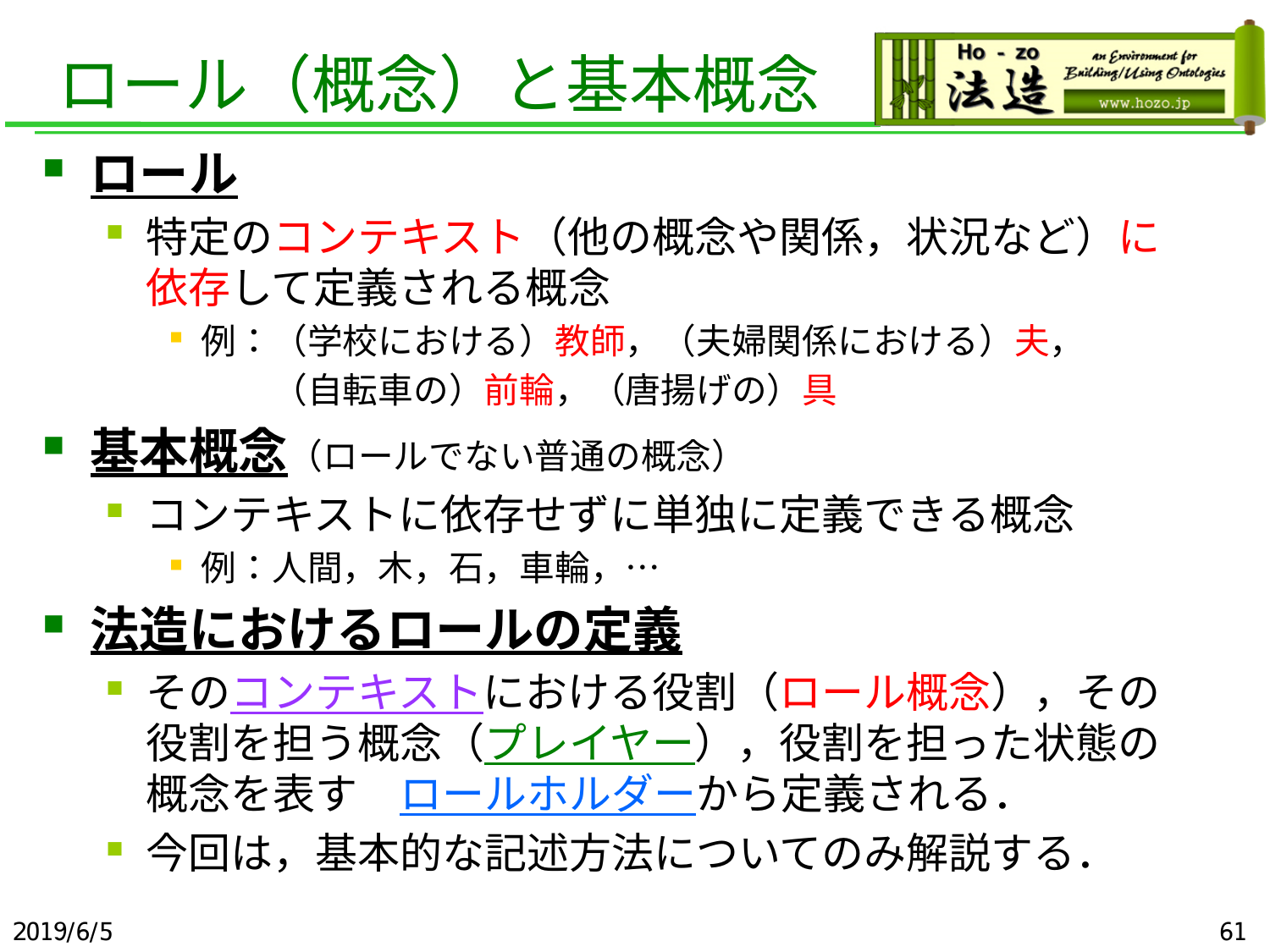

# ロール（概念）と基本概念
ロール
特定のコンテキスト（他の概念や関係，状況など）に依存して定義される概念
例：（学校における）教師，（夫婦関係における）夫，
	　　（自転車の）前輪，（唐揚げの）具
基本概念（ロールでない普通の概念）
コンテキストに依存せずに単独に定義できる概念
例：人間，木，石，車輪，…
法造におけるロールの定義
そのコンテキストにおける役割（ロール概念），その役割を担う概念（プレイヤー），役割を担った状態の概念を表す　ロールホルダーから定義される．
今回は，基本的な記述方法についてのみ解説する．

2019/6/5
61